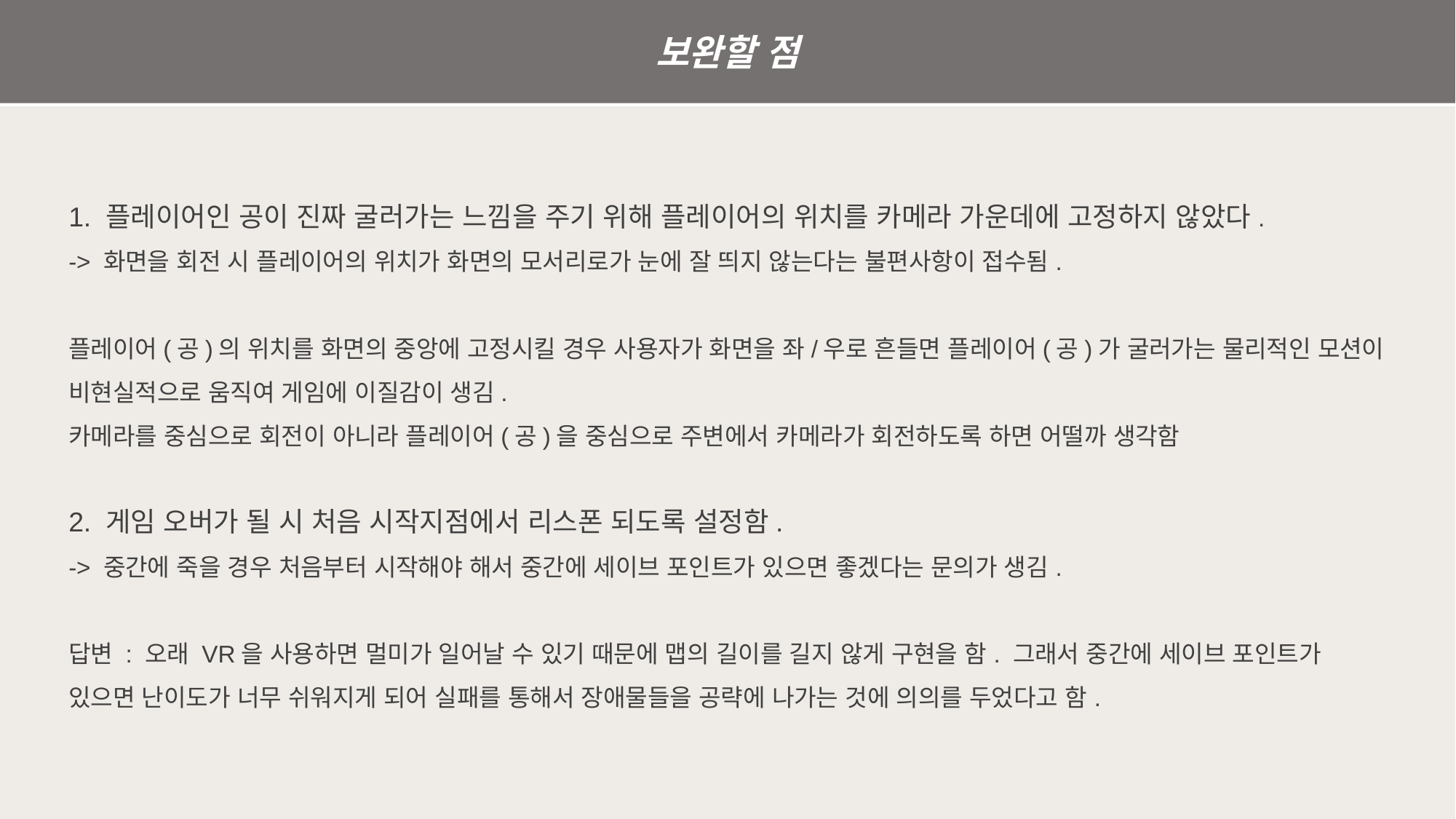

보완할 점
1. 플레이어인 공이 진짜 굴러가는 느낌을 주기 위해 플레이어의 위치를 카메라 가운데에 고정하지 않았다.
-> 화면을 회전 시 플레이어의 위치가 화면의 모서리로가 눈에 잘 띄지 않는다는 불편사항이 접수됨.

플레이어(공)의 위치를 화면의 중앙에 고정시킬 경우 사용자가 화면을 좌/우로 흔들면 플레이어(공)가 굴러가는 물리적인 모션이 비현실적으로 움직여 게임에 이질감이 생김.
카메라를 중심으로 회전이 아니라 플레이어(공)을 중심으로 주변에서 카메라가 회전하도록 하면 어떨까 생각함

2. 게임 오버가 될 시 처음 시작지점에서 리스폰 되도록 설정함.
-> 중간에 죽을 경우 처음부터 시작해야 해서 중간에 세이브 포인트가 있으면 좋겠다는 문의가 생김.

답변 : 오래 VR을 사용하면 멀미가 일어날 수 있기 때문에 맵의 길이를 길지 않게 구현을 함. 그래서 중간에 세이브 포인트가 있으면 난이도가 너무 쉬워지게 되어 실패를 통해서 장애물들을 공략에 나가는 것에 의의를 두었다고 함.